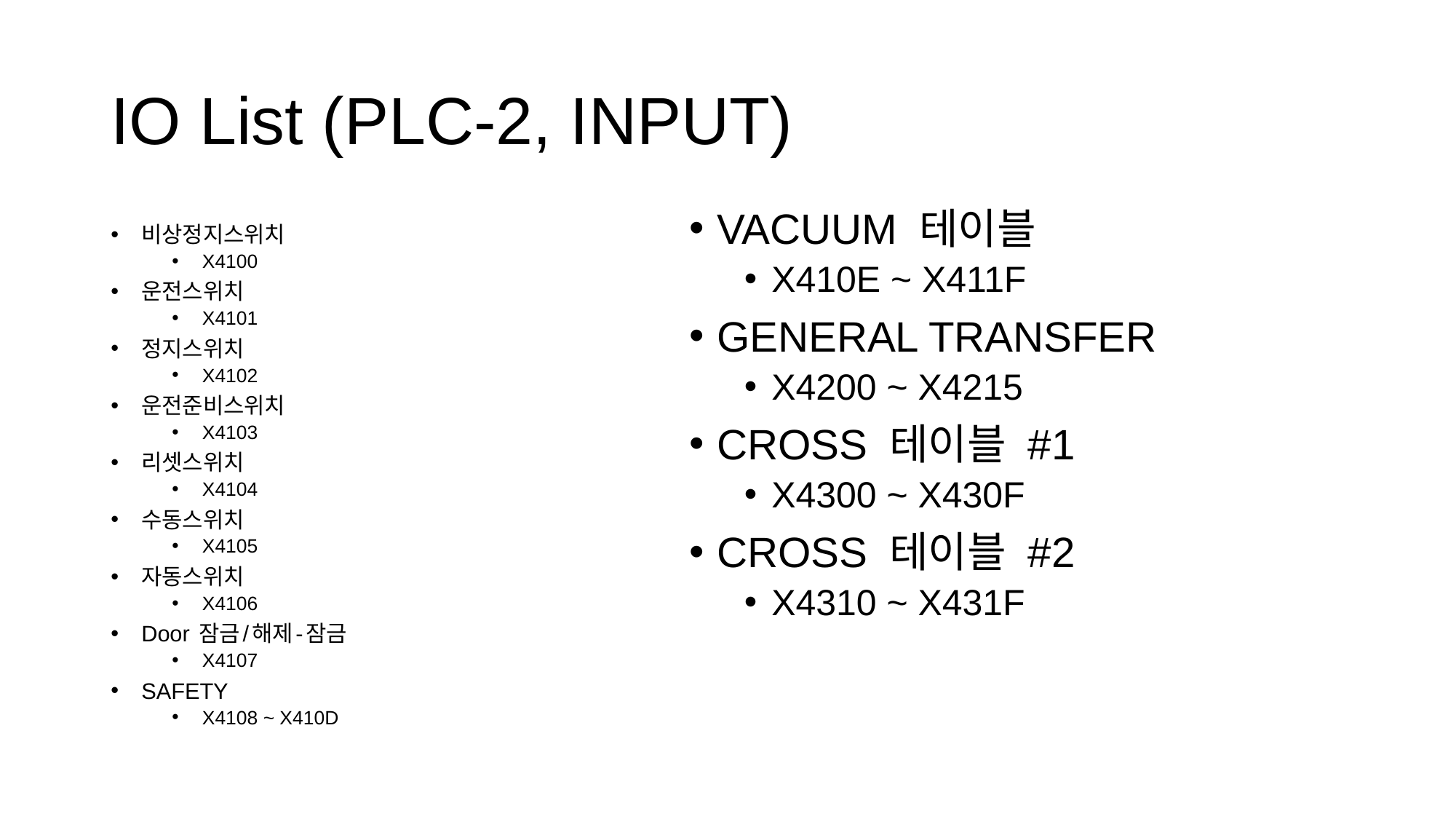

# IO List (PLC-2, INPUT)
VACUUM 테이블
X410E ~ X411F
GENERAL TRANSFER
X4200 ~ X4215
CROSS 테이블 #1
X4300 ~ X430F
CROSS 테이블 #2
X4310 ~ X431F

비상정지스위치
X4100
운전스위치
X4101
정지스위치
X4102
운전준비스위치
X4103
리셋스위치
X4104
수동스위치
X4105
자동스위치
X4106
Door 잠금/해제-잠금
X4107
SAFETY
X4108 ~ X410D